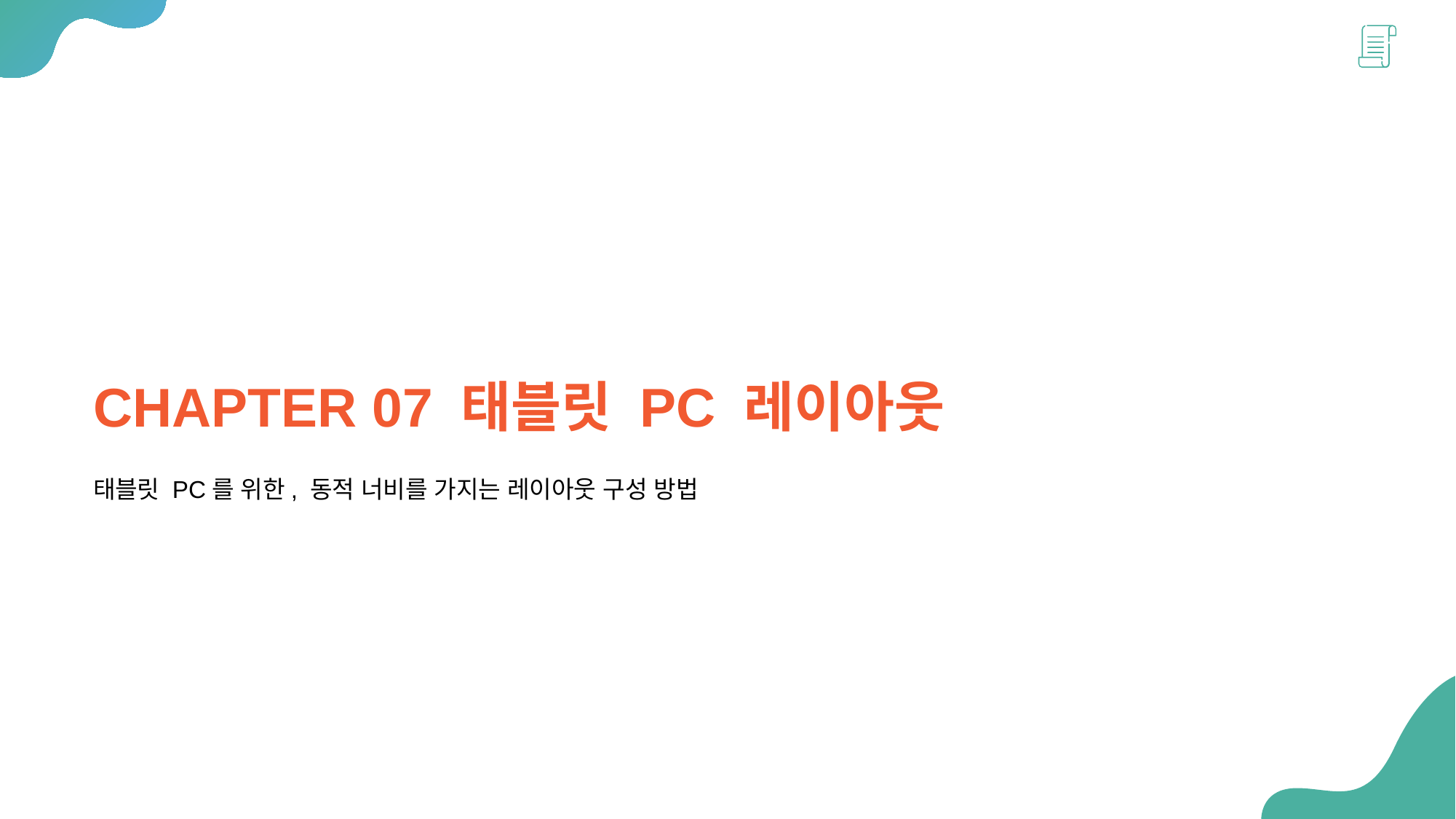

CHAPTER 07 태블릿 PC 레이아웃
태블릿 PC를 위한, 동적 너비를 가지는 레이아웃 구성 방법